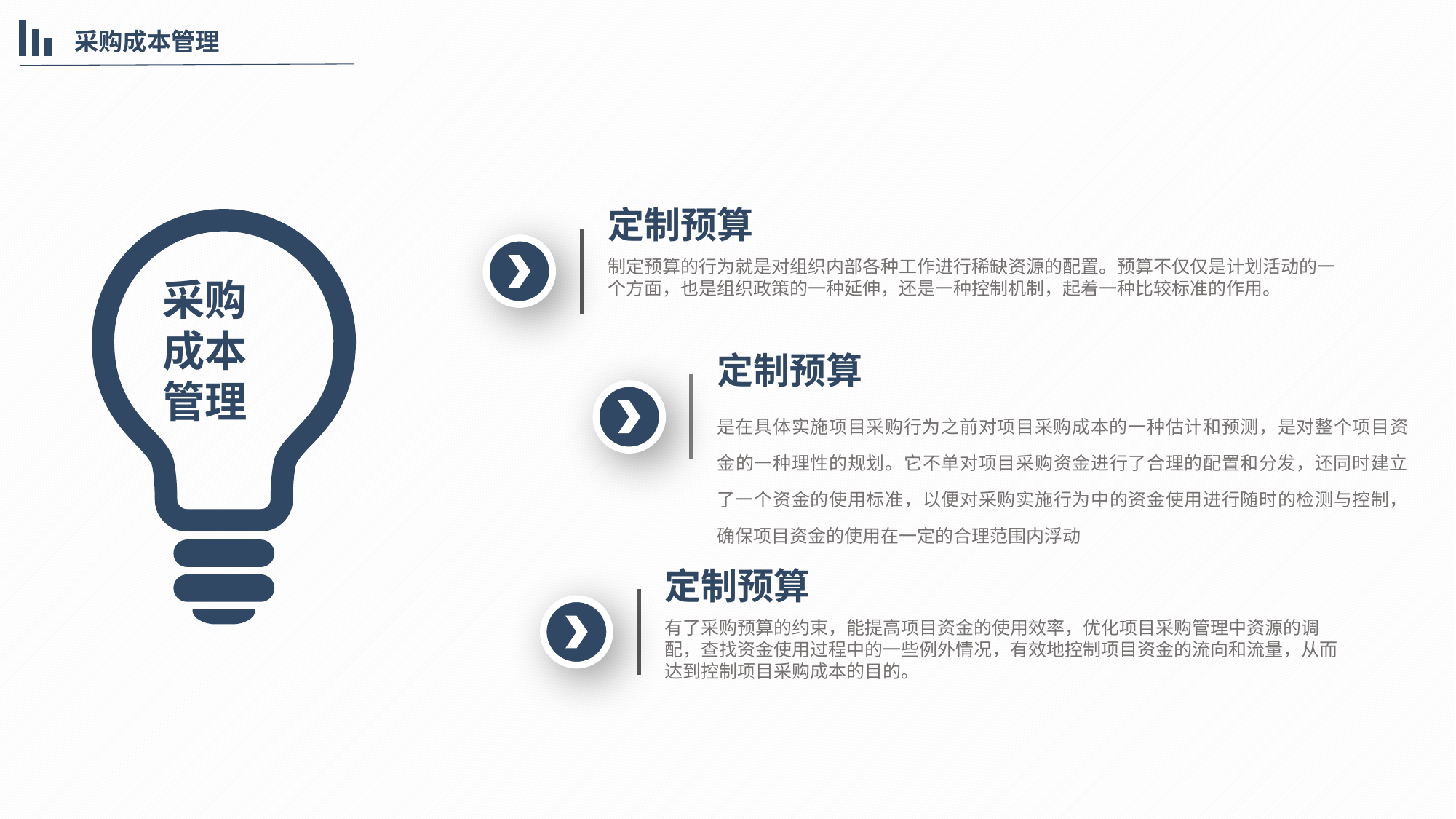

采购成本管理

定制预算

制定预算的行为就是对组织内部各种工作进行稀缺资源的配置。预算不仅仅是计划活动的一个方面，也是组织政策的一种延伸，还是一种控制机制，起着一种比较标准的作用。
采购成本管理
定制预算

是在具体实施项目采购行为之前对项目采购成本的一种估计和预测，是对整个项目资金的一种理性的规划。它不单对项目采购资金进行了合理的配置和分发，还同时建立了一个资金的使用标准，以便对采购实施行为中的资金使用进行随时的检测与控制，确保项目资金的使用在一定的合理范围内浮动
定制预算

有了采购预算的约束，能提高项目资金的使用效率，优化项目采购管理中资源的调配，查找资金使用过程中的一些例外情况，有效地控制项目资金的流向和流量，从而达到控制项目采购成本的目的。